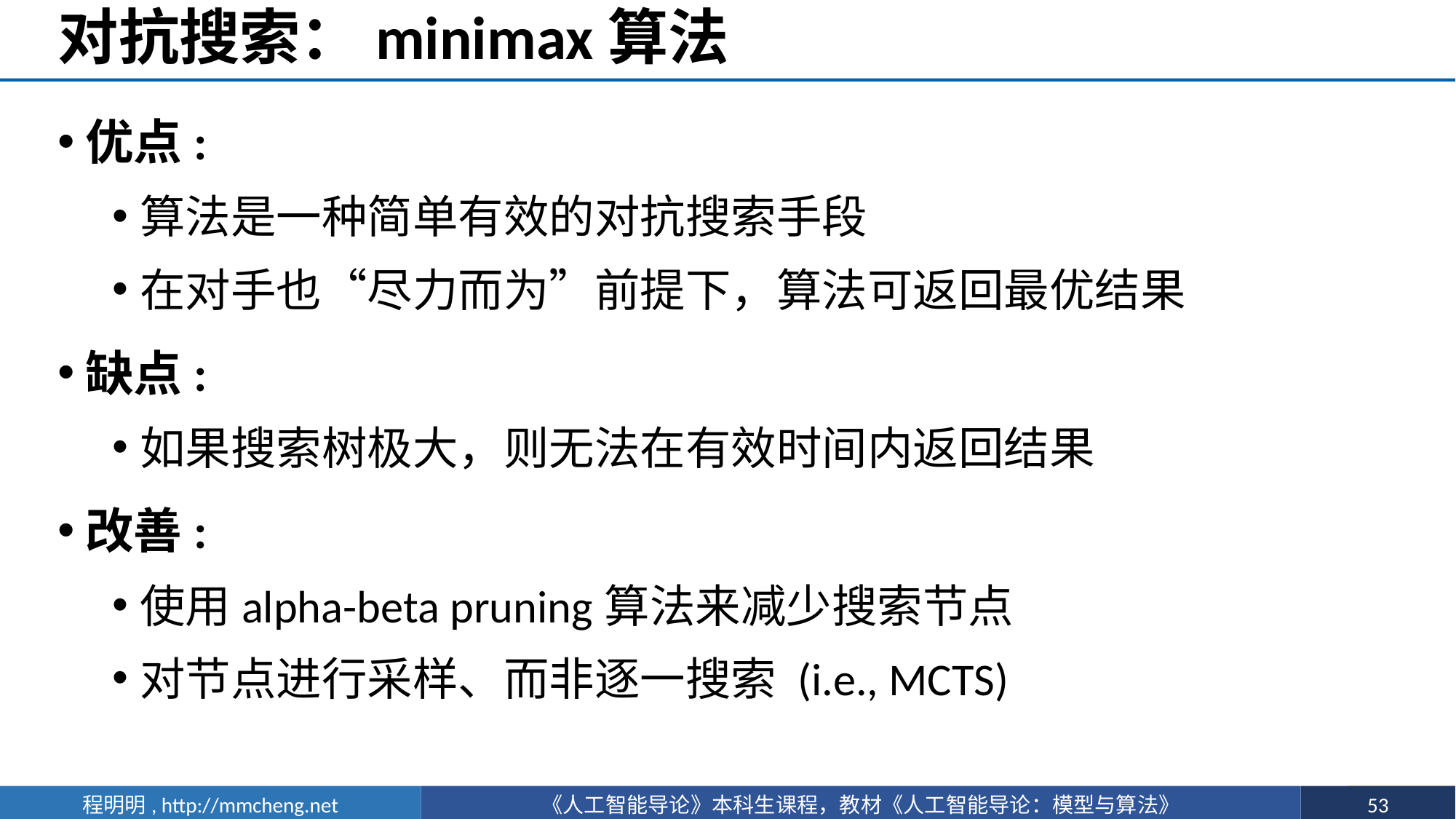

# 对抗搜索：minimax算法
优点:
算法是一种简单有效的对抗搜索手段
在对手也“尽力而为”前提下，算法可返回最优结果
缺点:
如果搜索树极大，则无法在有效时间内返回结果
改善:
使用alpha-beta pruning算法来减少搜索节点
对节点进行采样、而非逐一搜索 (i.e., MCTS)